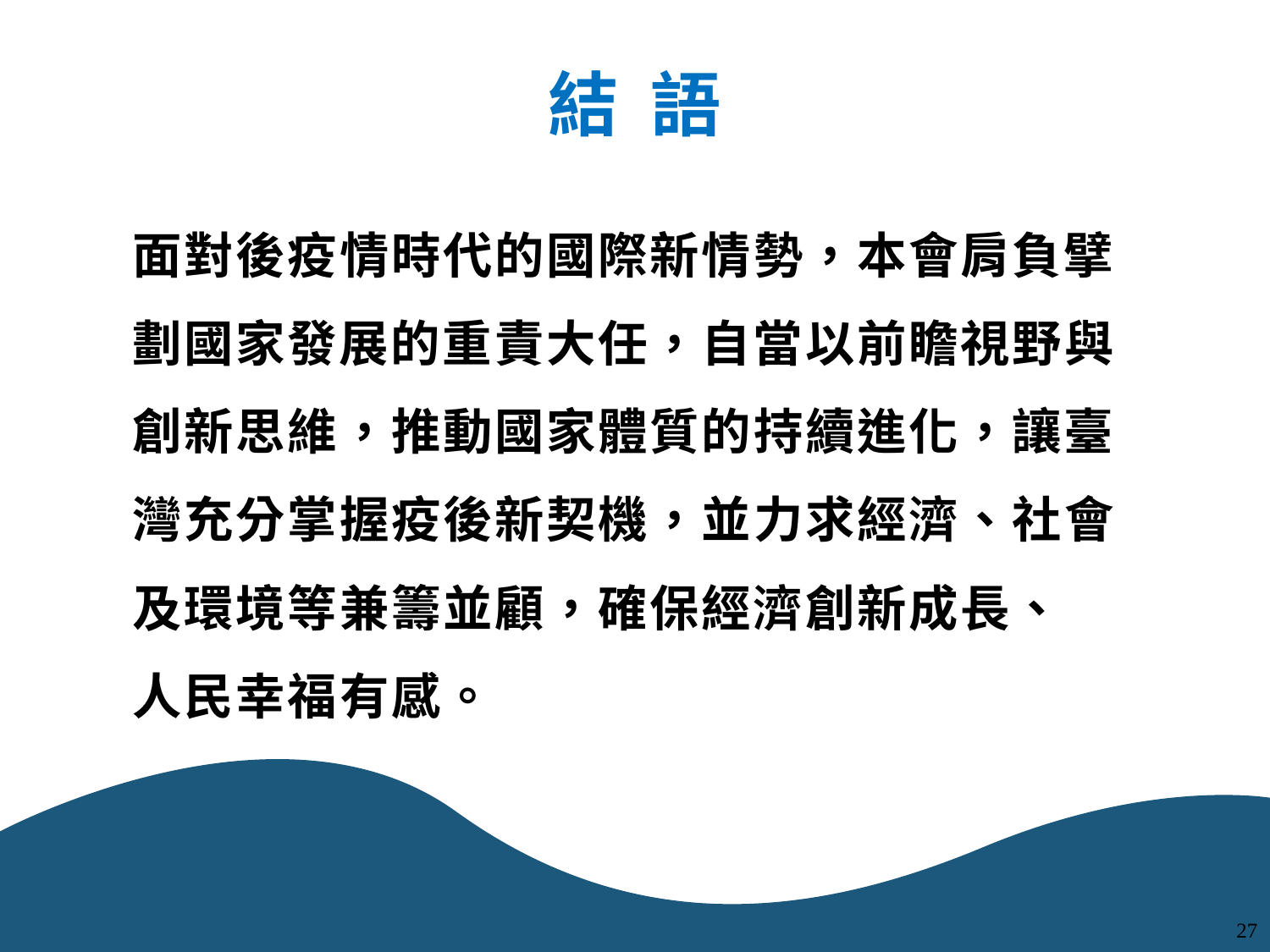

結  語
面對後疫情時代的國際新情勢，本會肩負擘劃國家發展的重責大任，自當以前瞻視野與創新思維，推動國家體質的持續進化，讓臺灣充分掌握疫後新契機，並力求經濟、社會及環境等兼籌並顧，確保經濟創新成長、   人民幸福有感。